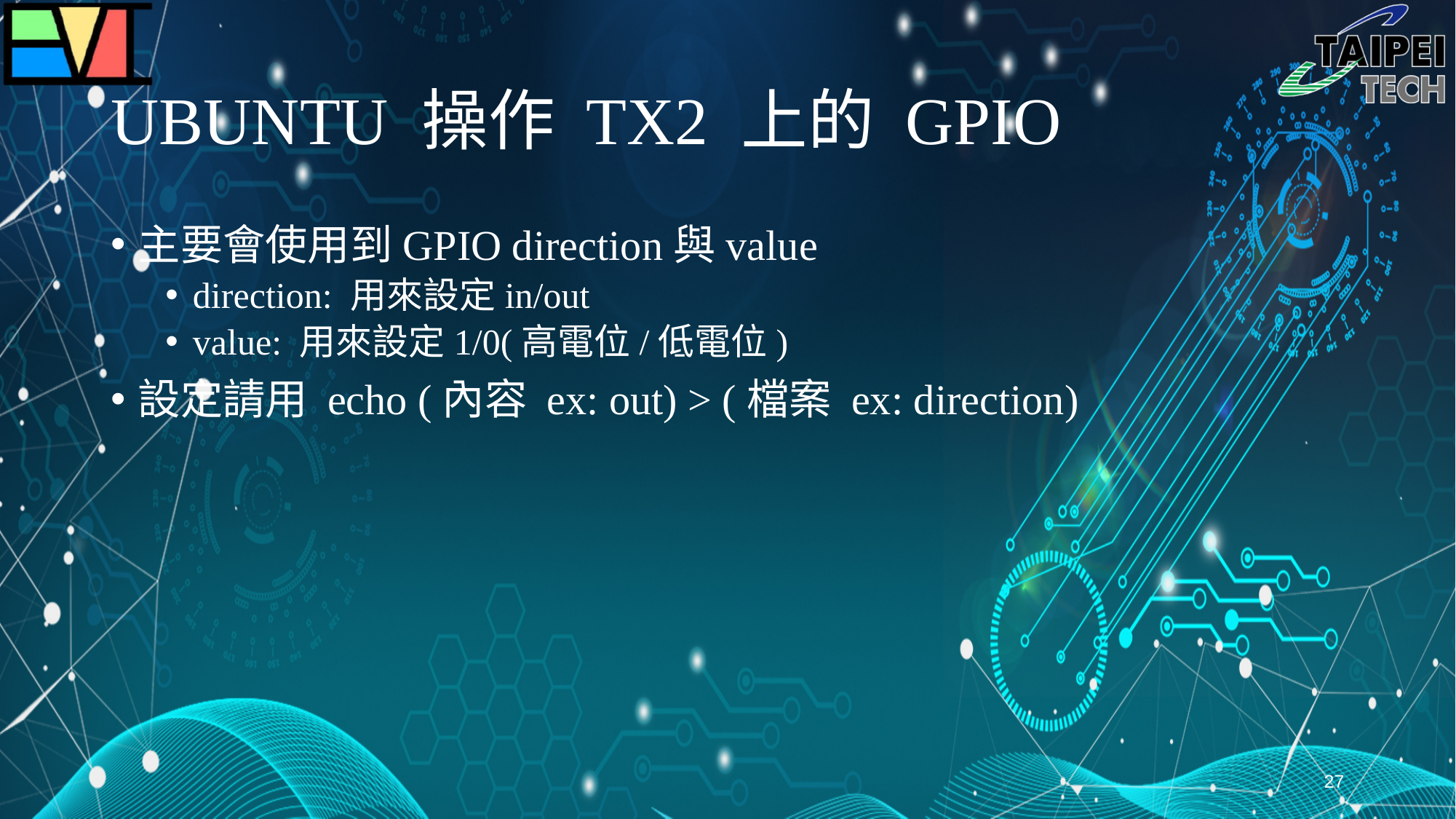

# UBUNTU 操作 TX2 上的 GPIO
主要會使用到GPIO direction與value
direction: 用來設定in/out
value: 用來設定1/0(高電位/低電位)
設定請用 echo (內容 ex: out) > (檔案 ex: direction)
27